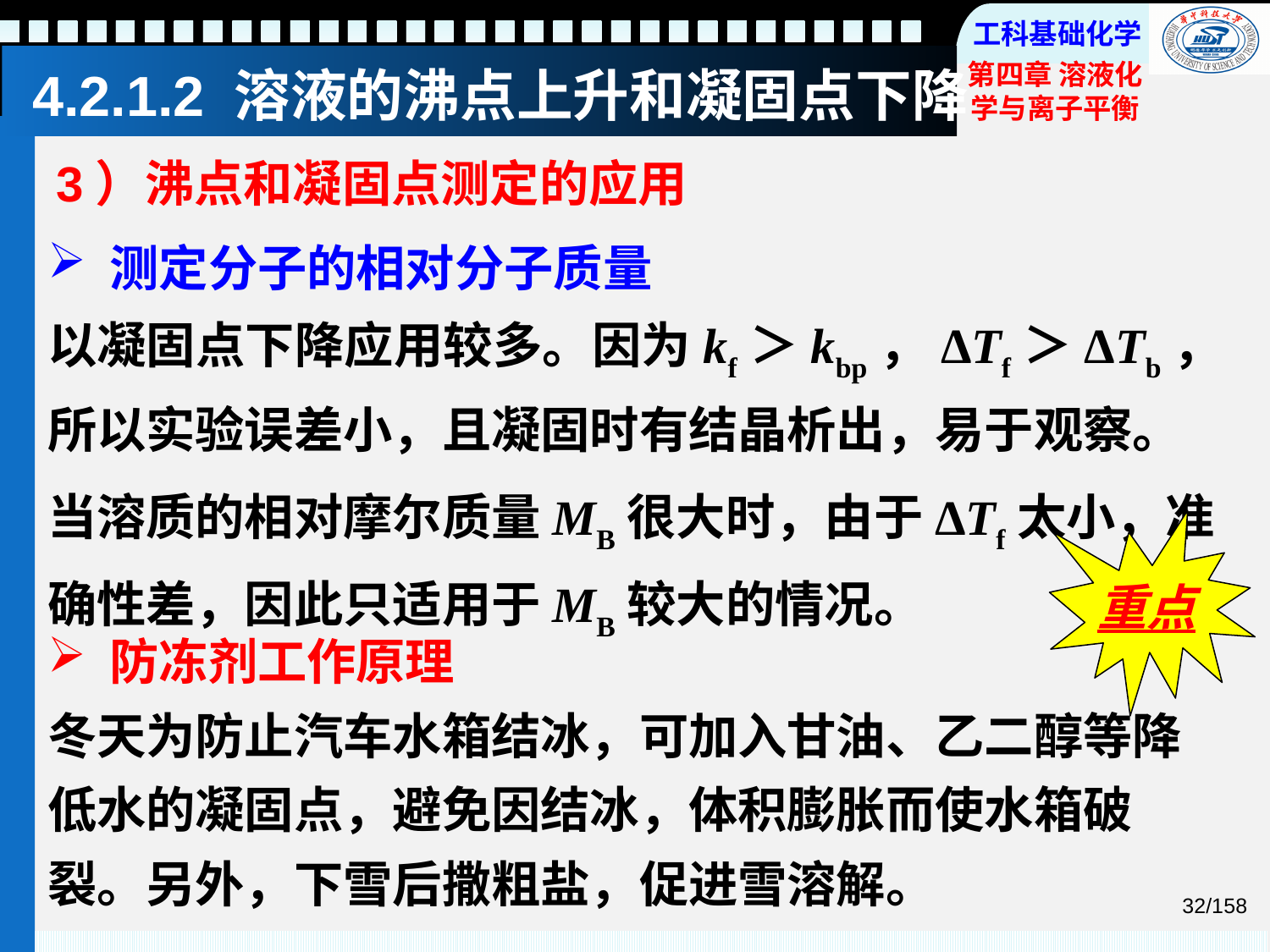

# 4.2.1.2 溶液的沸点上升和凝固点下降
3）沸点和凝固点测定的应用
 测定分子的相对分子质量
以凝固点下降应用较多。因为kf＞kbp，ΔTf＞ΔTb，所以实验误差小，且凝固时有结晶析出，易于观察。
当溶质的相对摩尔质量MB很大时，由于ΔTf太小，准确性差，因此只适用于MB较大的情况。

重点
 防冻剂工作原理
冬天为防止汽车水箱结冰，可加入甘油、乙二醇等降低水的凝固点，避免因结冰，体积膨胀而使水箱破裂。另外，下雪后撒粗盐，促进雪溶解。